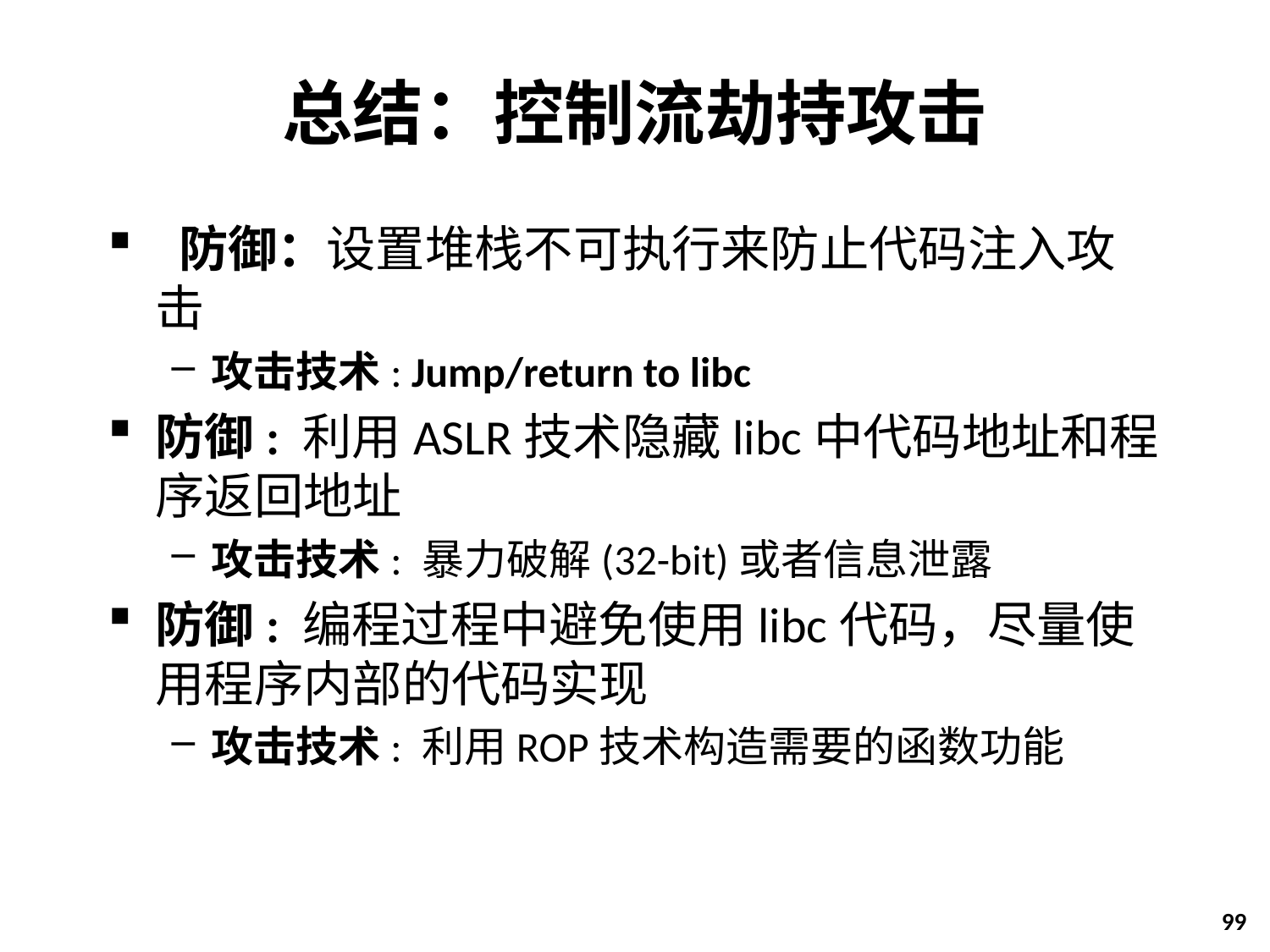

# 总结：控制流劫持攻击
 防御：设置堆栈不可执行来防止代码注入攻击
攻击技术: Jump/return to libc
防御: 利用ASLR技术隐藏libc中代码地址和程序返回地址
攻击技术: 暴力破解(32-bit)或者信息泄露
防御: 编程过程中避免使用libc代码，尽量使用程序内部的代码实现
攻击技术: 利用ROP技术构造需要的函数功能
99